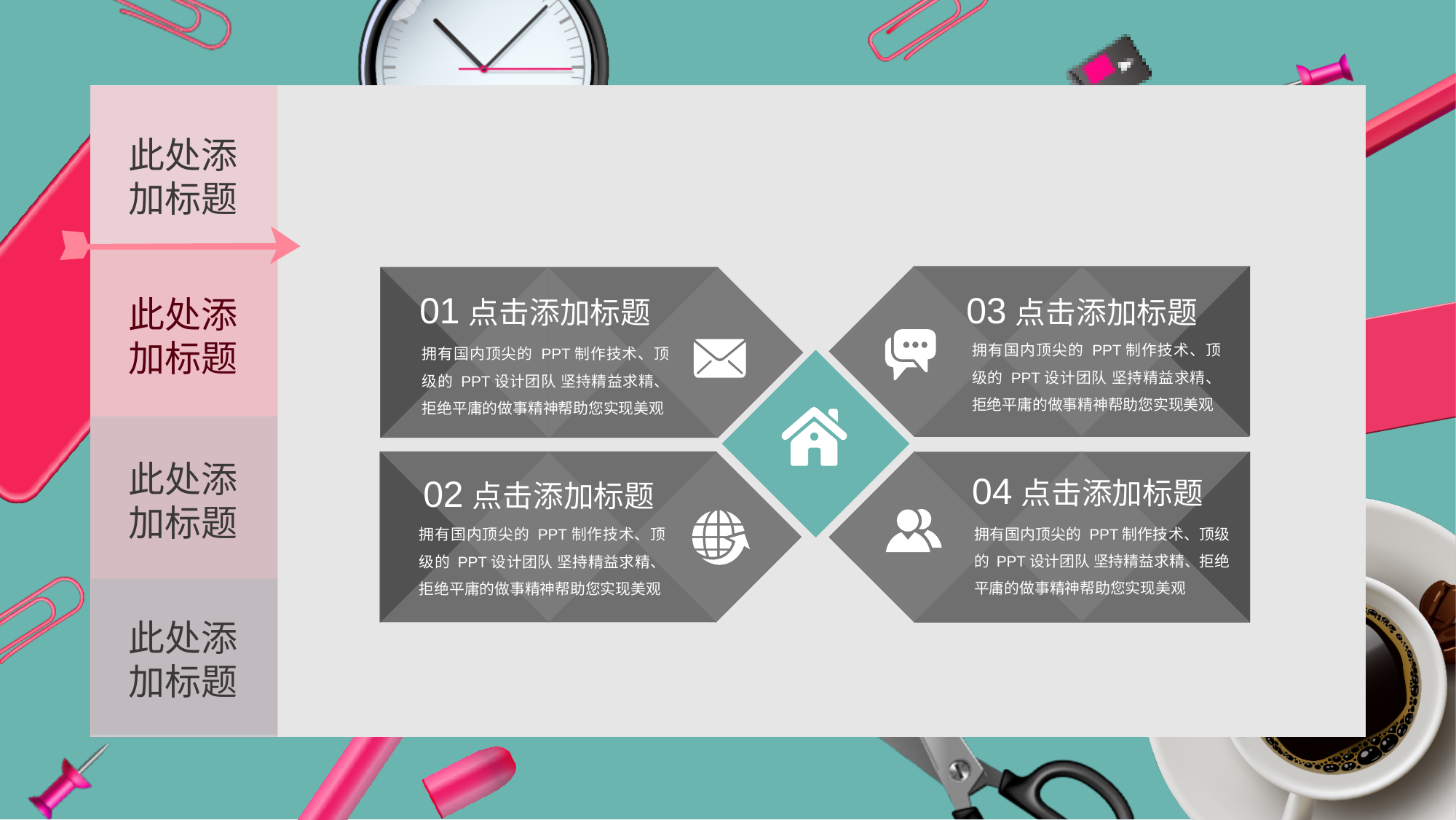

此处添
加标题

03点击添加标题
拥有国内顶尖的 PPT制作技术、顶级的 PPT设计团队 坚持精益求精、拒绝平庸的做事精神帮助您实现美观

01点击添加标题
拥有国内顶尖的 PPT制作技术、顶级的 PPT设计团队 坚持精益求精、拒绝平庸的做事精神帮助您实现美观

此处添
加标题

此处添
加标题

04点击添加标题
拥有国内顶尖的 PPT制作技术、顶级的 PPT设计团队 坚持精益求精、拒绝平庸的做事精神帮助您实现美观

02点击添加标题
拥有国内顶尖的 PPT制作技术、顶级的 PPT设计团队 坚持精益求精、拒绝平庸的做事精神帮助您实现美观

此处添
加标题